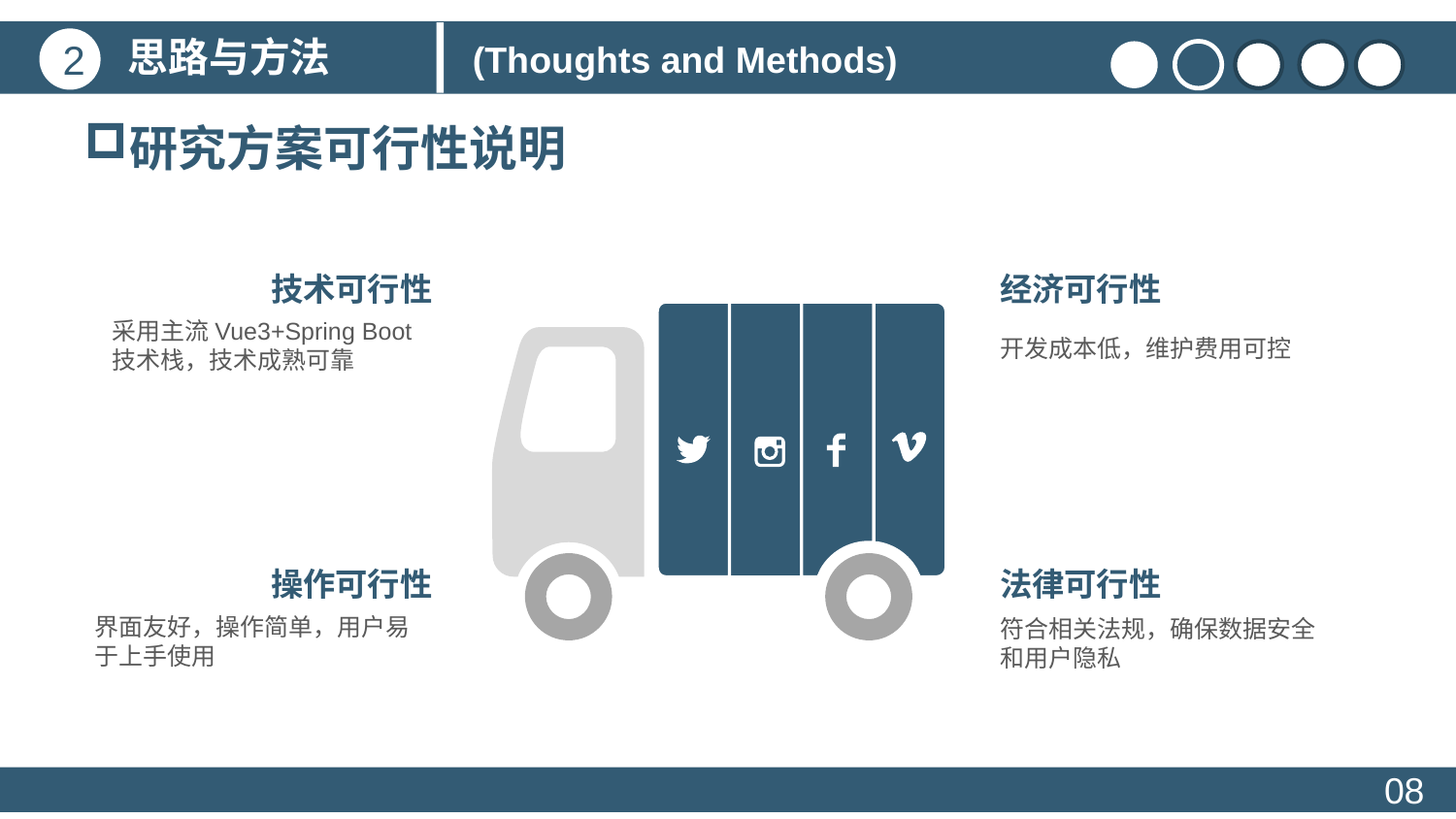

思路与方法
2
(Thoughts and Methods)
研究方案可行性说明
技术可行性
采用主流Vue3+Spring Boot技术栈，技术成熟可靠
经济可行性
开发成本低，维护费用可控

操作可行性
界面友好，操作简单，用户易于上手使用
法律可行性
符合相关法规，确保数据安全和用户隐私
08